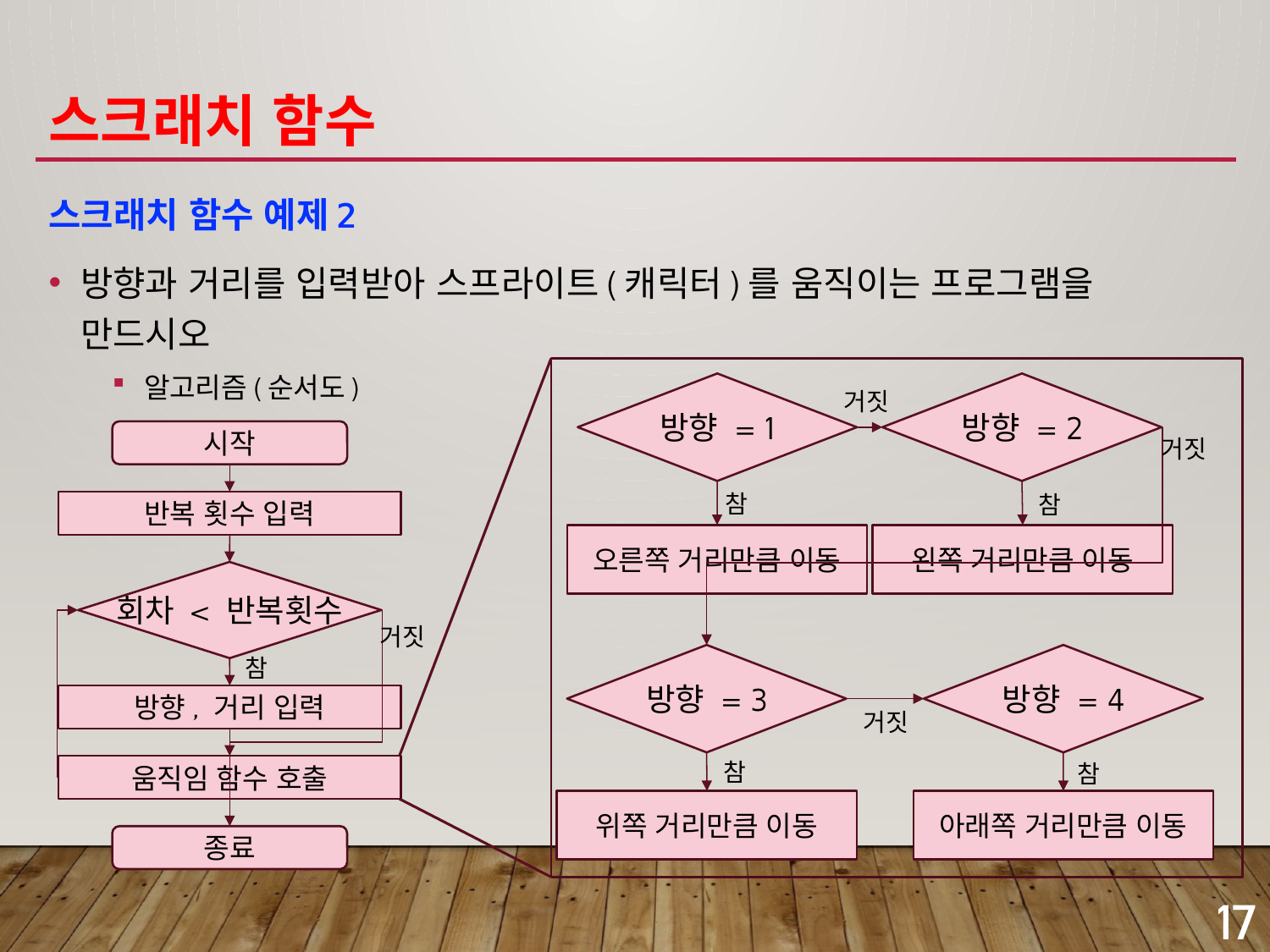

# 스크래치 함수
스크래치 함수 예제2
방향과 거리를 입력받아 스프라이트(캐릭터)를 움직이는 프로그램을 만드시오
알고리즘(순서도)

방향 = 1

방향 = 2
거짓
시작
거짓
참
참
반복 횟수 입력
오른쪽 거리만큼 이동
왼쪽 거리만큼 이동

회차 < 반복횟수
거짓

방향 = 3

방향 = 4
참
방향, 거리 입력
거짓
참
참
움직임 함수 호출
위쪽 거리만큼 이동
아래쪽 거리만큼 이동
종료